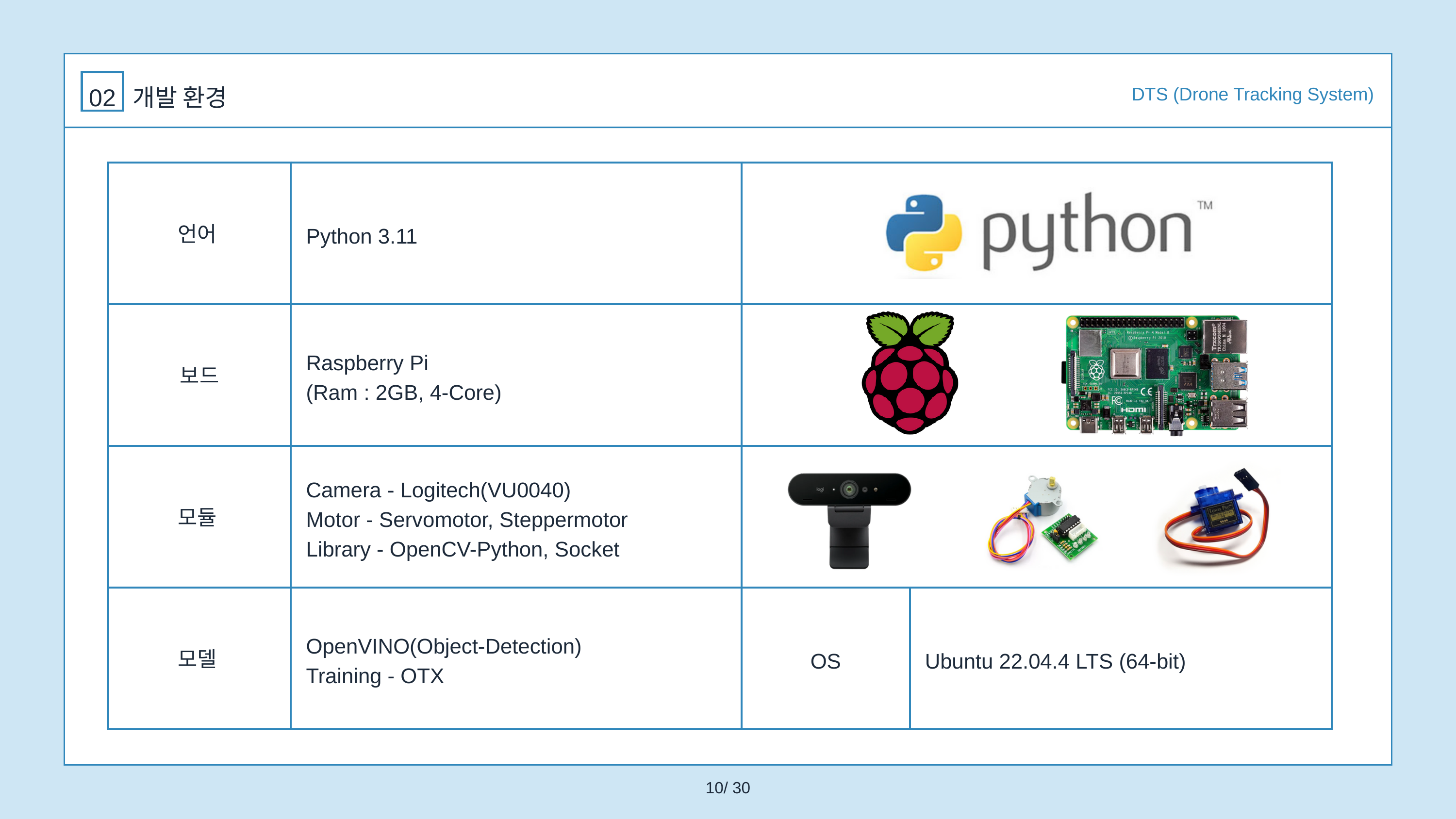

02
개발 환경
DTS (Drone Tracking System)

| 언어 | Python 3.11 |  |  |
| --- | --- | --- | --- |
| 보드 | Raspberry Pi (Ram : 2GB, 4-Core) |  |  |
| 모듈 | Camera - Logitech(VU0040) Motor - Servomotor, Steppermotor Library - OpenCV-Python, Socket |  |  |
| 모델 | OpenVINO(Object-Detection) Training - OTX | OS | Ubuntu 22.04.4 LTS (64-bit) |

10/ 30